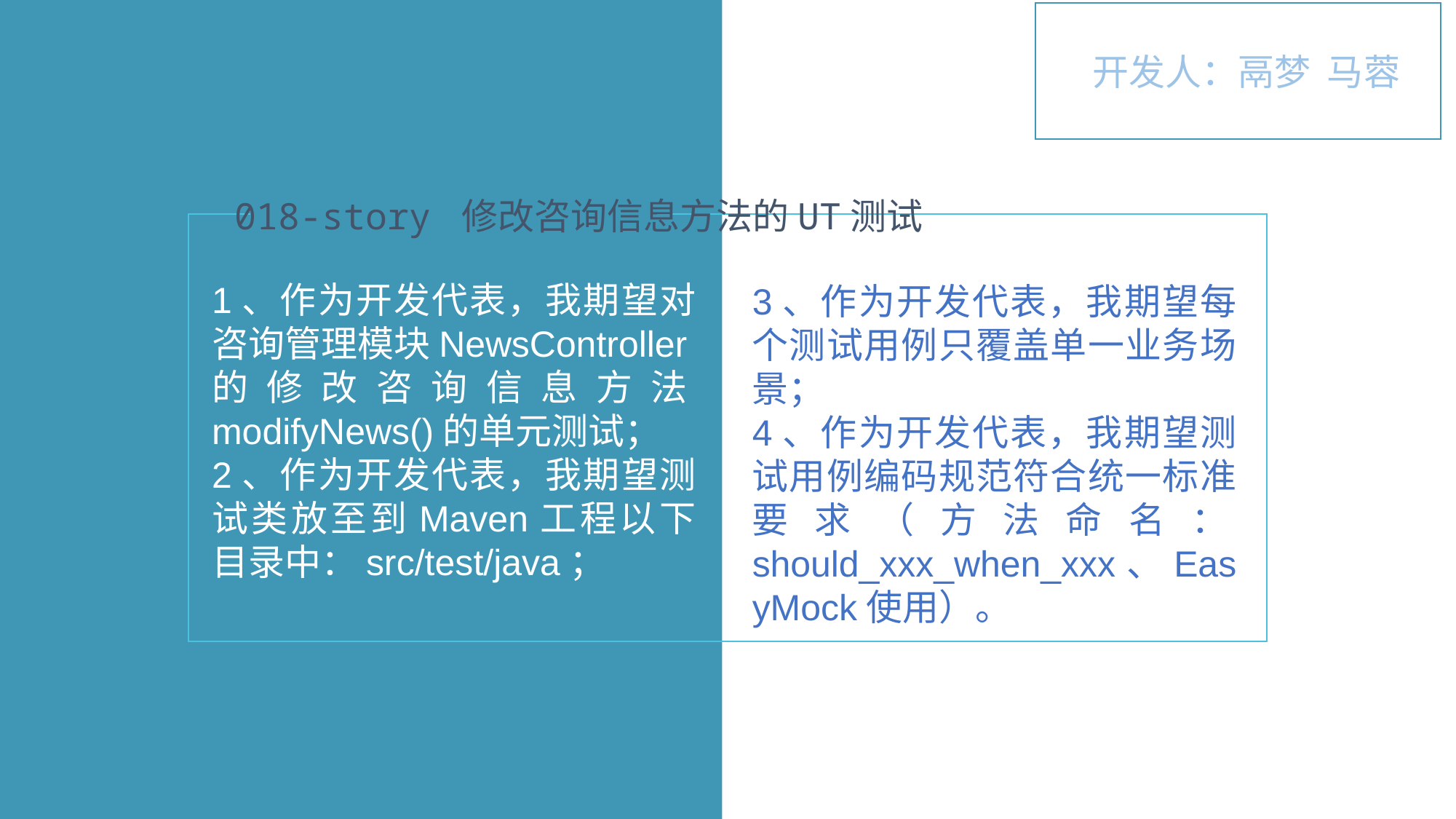

开发人：鬲梦  马蓉

018-story 修改咨询信息方法的UT测试

1、作为开发代表，我期望对咨询管理模块NewsController的修改咨询信息方法modifyNews()的单元测试；
2、作为开发代表，我期望测试类放至到Maven工程以下目录中：src/test/java；
3、作为开发代表，我期望每个测试用例只覆盖单一业务场景；
4、作为开发代表，我期望测试用例编码规范符合统一标准要求（方法命名：should_xxx_when_xxx、EasyMock使用）。